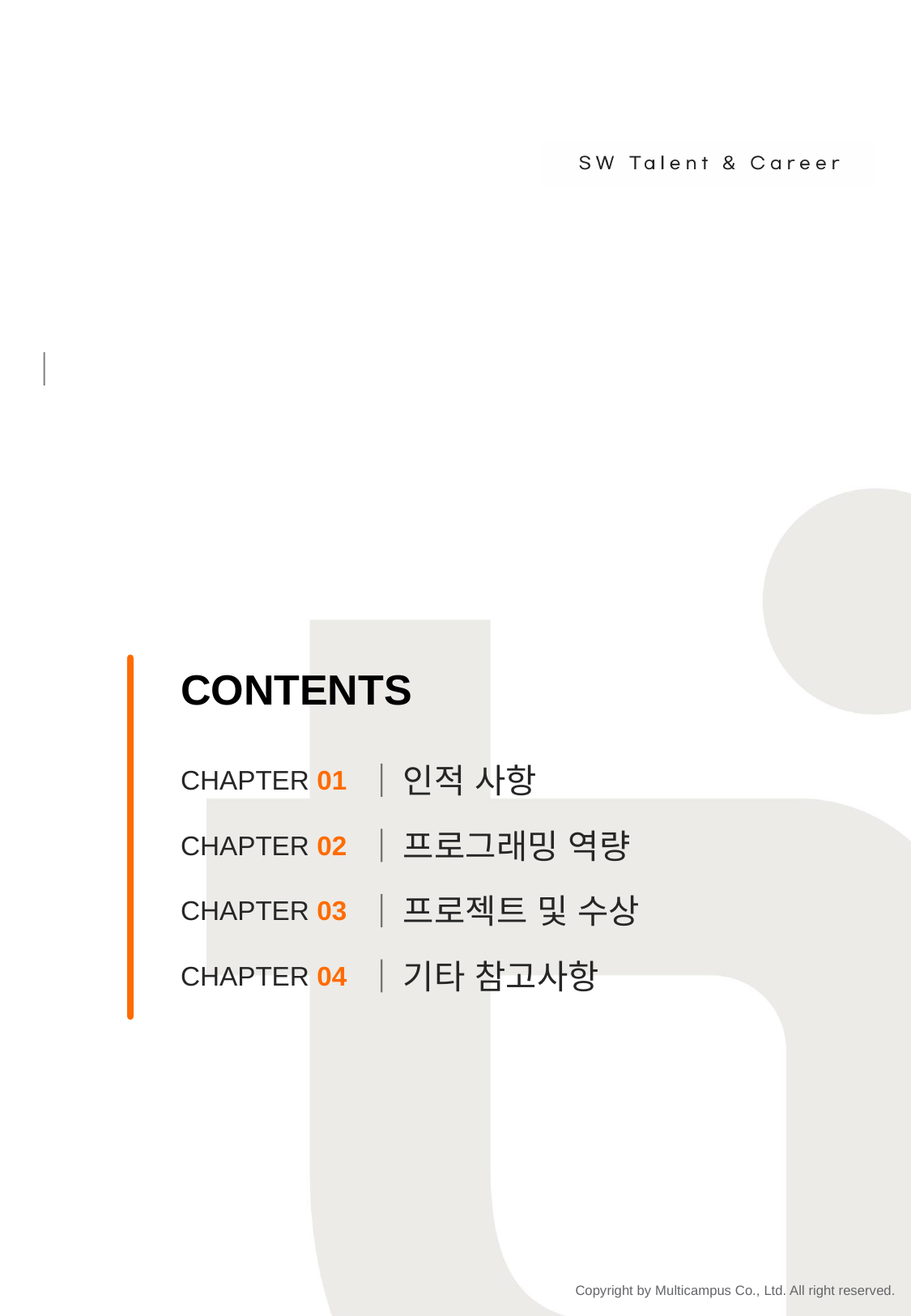

인적 사항
CHAPTER 01
프로그래밍 역량
CHAPTER 02
프로젝트 및 수상
CHAPTER 03
기타 참고사항
CHAPTER 04